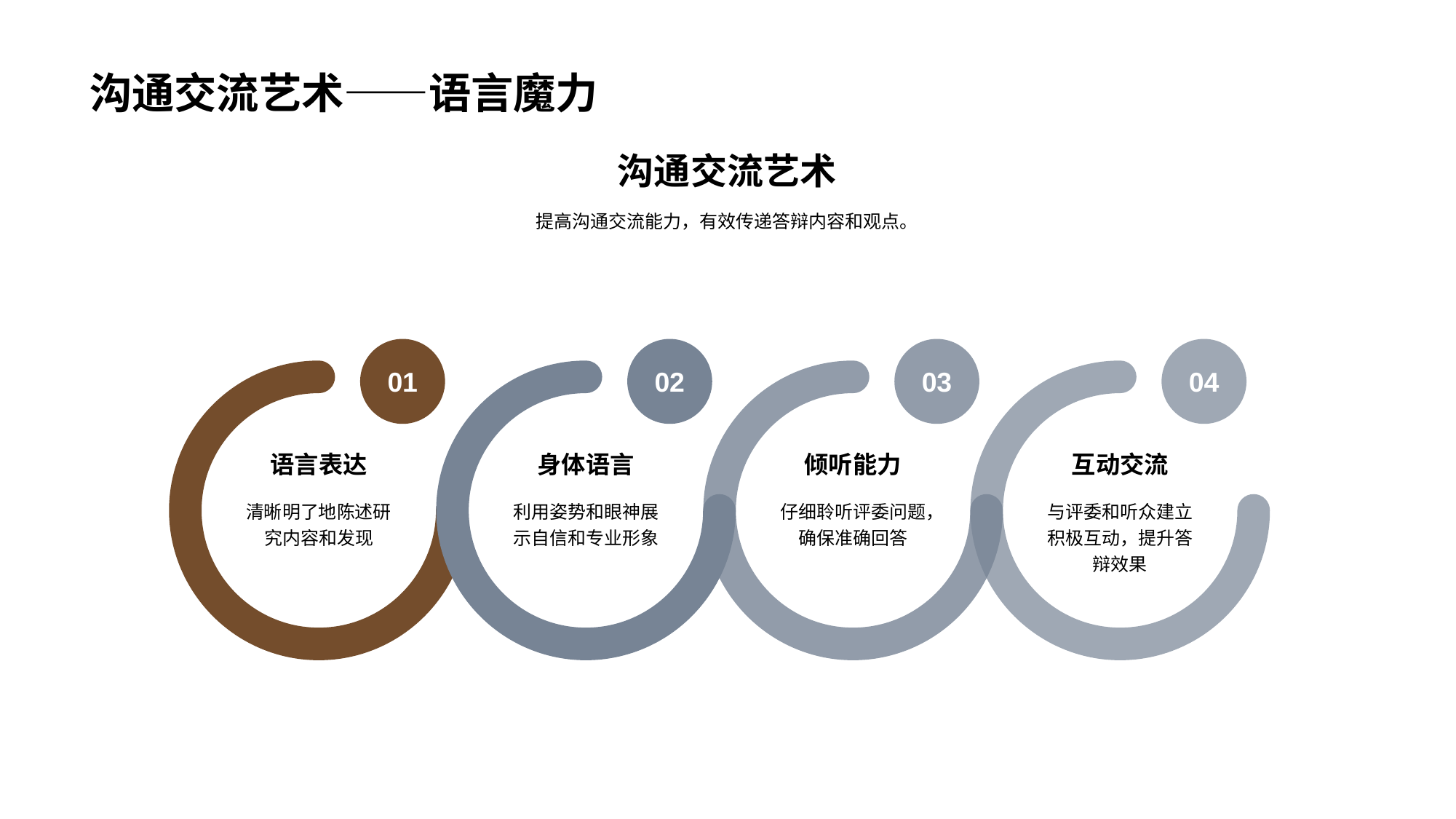

# 沟通交流艺术——语言魔力
沟通交流艺术
提高沟通交流能力，有效传递答辩内容和观点。
01

语言表达
清晰明了地陈述研究内容和发现
02

身体语言
利用姿势和眼神展示自信和专业形象
03

倾听能力
仔细聆听评委问题，确保准确回答
04

互动交流
与评委和听众建立积极互动，提升答辩效果